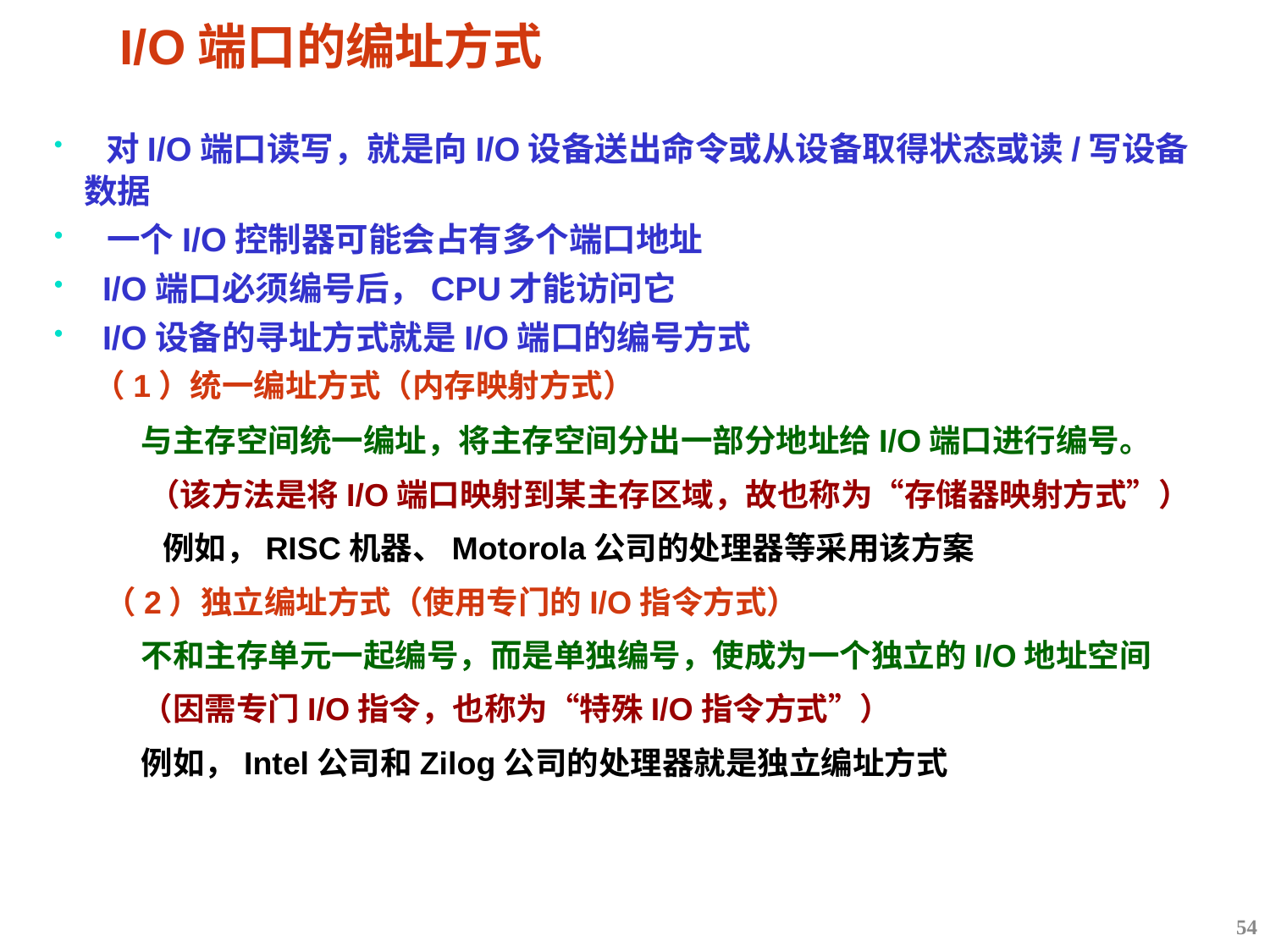

# I/O端口的编址方式
  对I/O端口读写，就是向I/O设备送出命令或从设备取得状态或读/写设备数据
  一个I/O控制器可能会占有多个端口地址
  I/O端口必须编号后，CPU才能访问它
  I/O设备的寻址方式就是I/O端口的编号方式
     （1）统一编址方式（内存映射方式）
    与主存空间统一编址，将主存空间分出一部分地址给I/O端口进行编号。
     （该方法是将I/O端口映射到某主存区域，故也称为“存储器映射方式”）
       例如，RISC机器、Motorola公司的处理器等采用该方案
（2）独立编址方式（使用专门的I/O指令方式）
    不和主存单元一起编号，而是单独编号，使成为一个独立的I/O地址空间
    （因需专门I/O指令，也称为“特殊I/O指令方式”）
    例如，Intel公司和Zilog公司的处理器就是独立编址方式
54